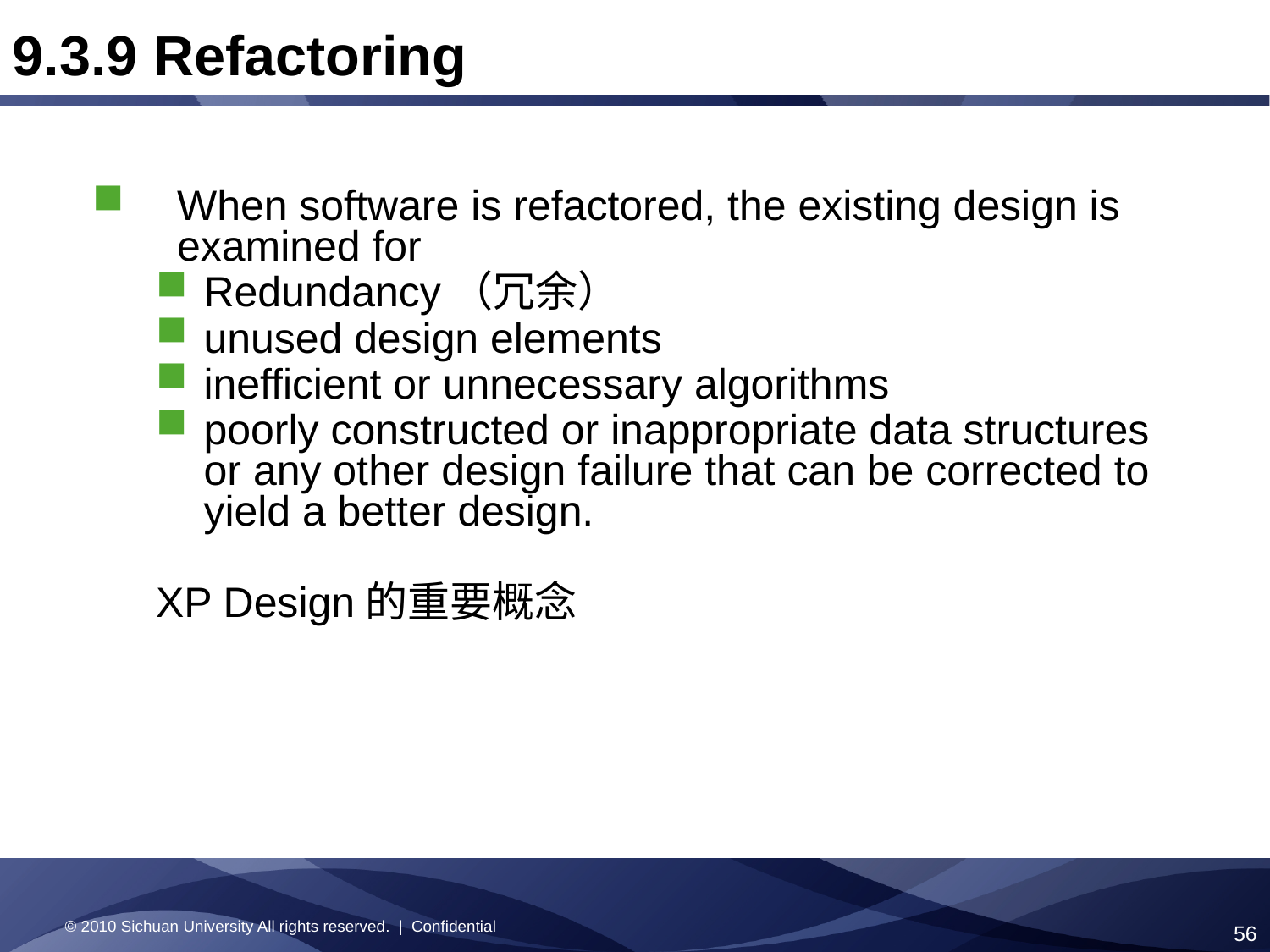

9.3.9 Refactoring

When software is refactored, the existing design is examined for
Redundancy（冗余）
unused design elements
inefficient or unnecessary algorithms
poorly constructed or inappropriate data structures or any other design failure that can be corrected to yield a better design.

XP Design的重要概念
© 2010 Sichuan University All rights reserved.  |  Confidential
56